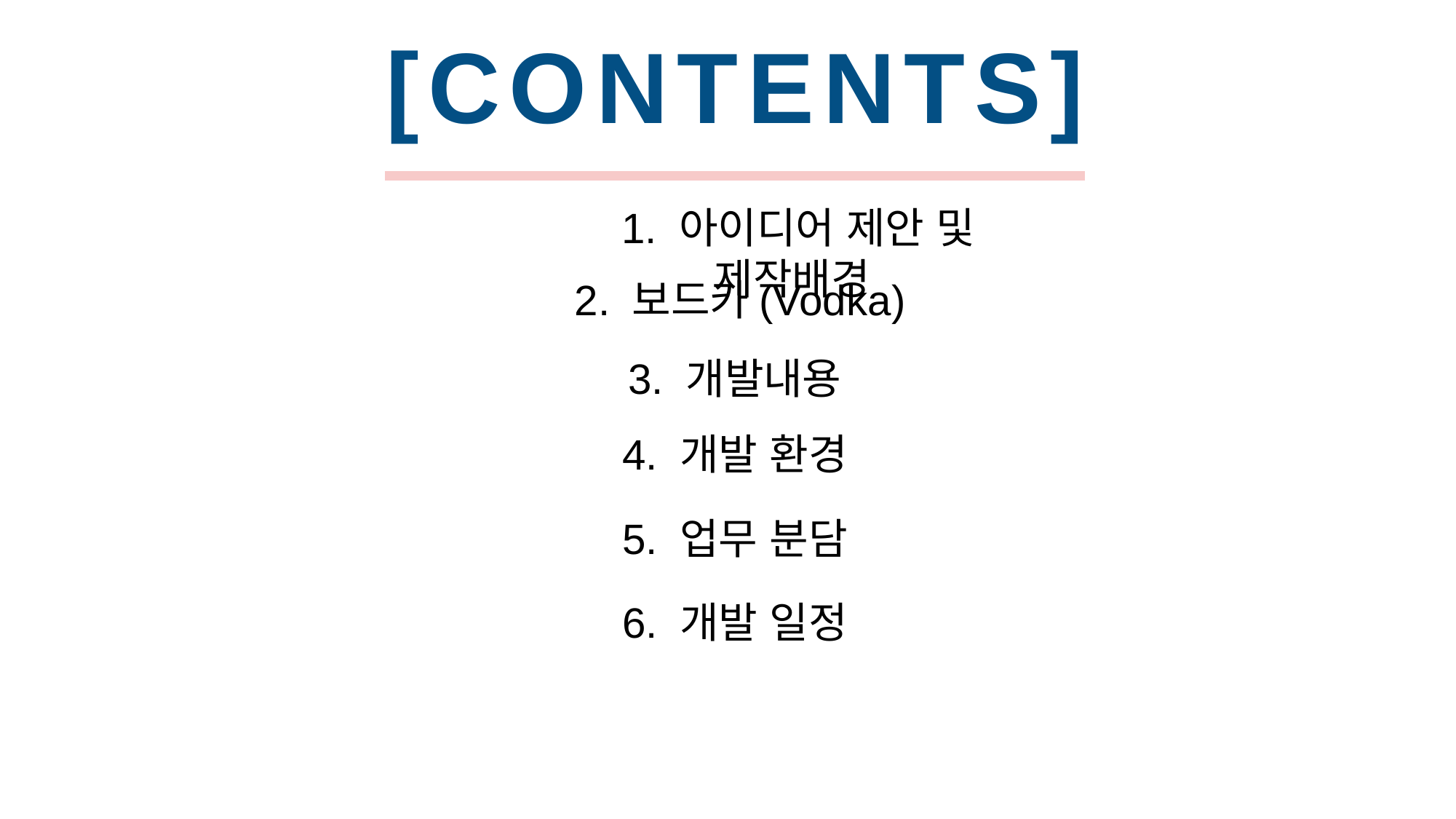

[CONTENTS]
1. 아이디어 제안 및 제작배경
2. 보드카(Vodka)
3. 개발내용
4. 개발 환경
5. 업무 분담
6. 개발 일정